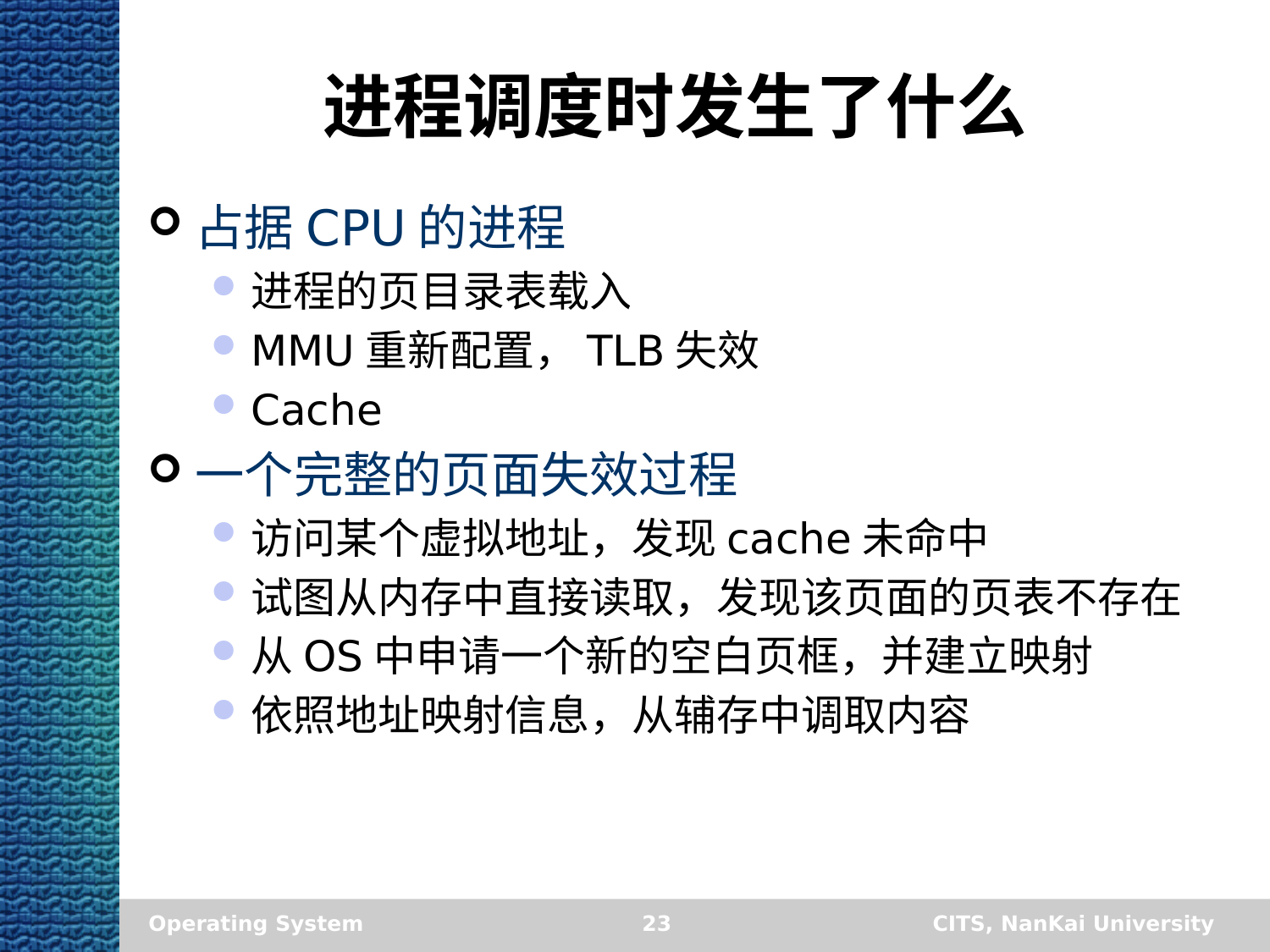

# 进程调度时发生了什么
占据CPU的进程
进程的页目录表载入
MMU重新配置，TLB失效
Cache
一个完整的页面失效过程
访问某个虚拟地址，发现cache未命中
试图从内存中直接读取，发现该页面的页表不存在
从OS中申请一个新的空白页框，并建立映射
依照地址映射信息，从辅存中调取内容
Operating System
23
CITS, NanKai University